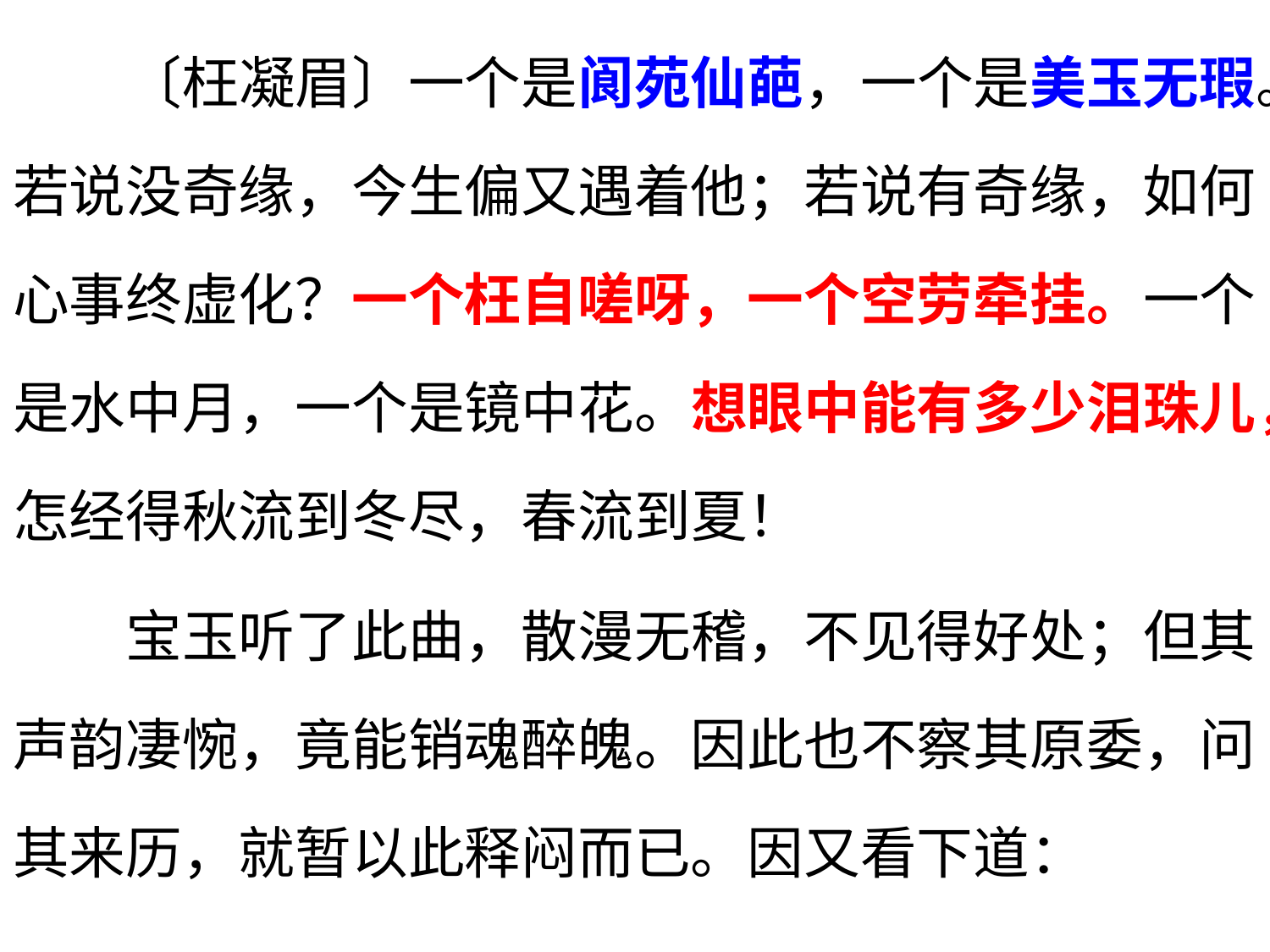

〔枉凝眉〕一个是阆苑仙葩，一个是美玉无瑕。若说没奇缘，今生偏又遇着他；若说有奇缘，如何心事终虚化？一个枉自嗟呀，一个空劳牵挂。一个是水中月，一个是镜中花。想眼中能有多少泪珠儿，怎经得秋流到冬尽，春流到夏！
　　宝玉听了此曲，散漫无稽，不见得好处；但其声韵凄惋，竟能销魂醉魄。因此也不察其原委，问其来历，就暂以此释闷而已。因又看下道：